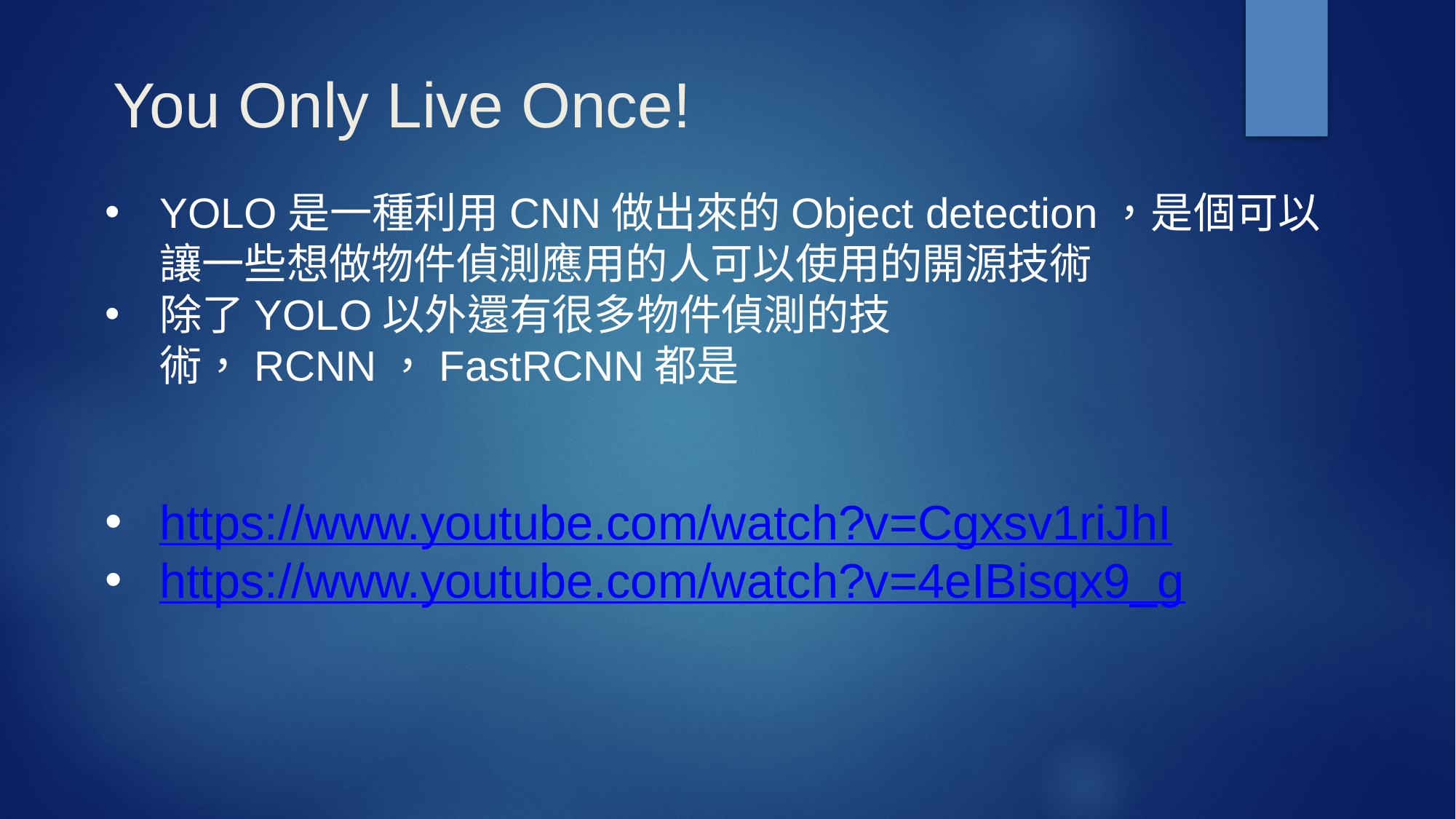

# You Only Live Once!
YOLO是一種利用CNN做出來的Object detection，是個可以讓一些想做物件偵測應用的人可以使用的開源技術
除了YOLO以外還有很多物件偵測的技術，RCNN，FastRCNN都是

https://www.youtube.com/watch?v=Cgxsv1riJhI
https://www.youtube.com/watch?v=4eIBisqx9_g